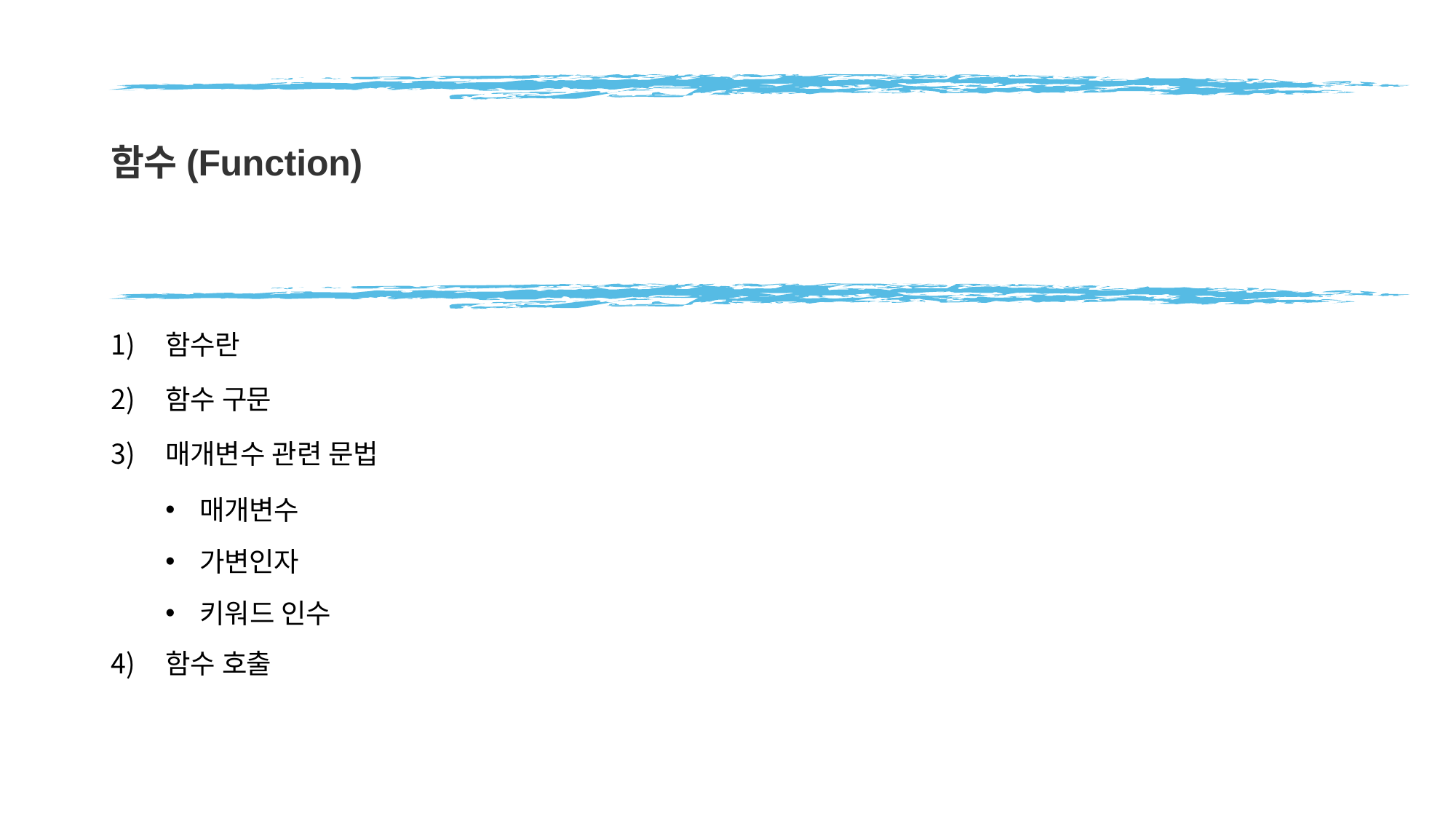

# 함수(Function)

함수란
함수 구문
매개변수 관련 문법
매개변수
가변인자
키워드 인수
함수 호출